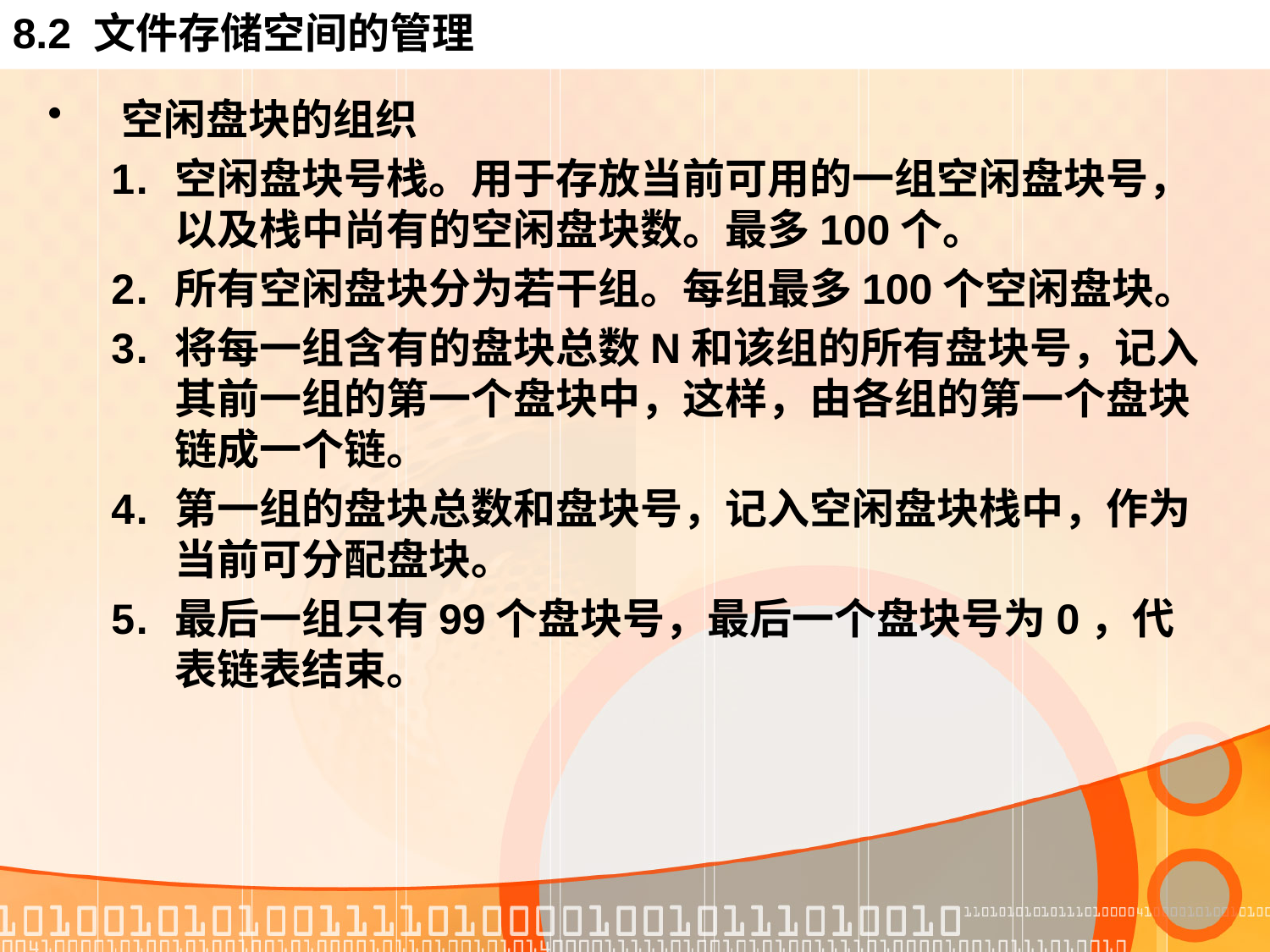

# 8.2 文件存储空间的管理
空闲盘块的组织
空闲盘块号栈。用于存放当前可用的一组空闲盘块号，以及栈中尚有的空闲盘块数。最多100个。
所有空闲盘块分为若干组。每组最多100个空闲盘块。
将每一组含有的盘块总数N和该组的所有盘块号，记入其前一组的第一个盘块中，这样，由各组的第一个盘块链成一个链。
第一组的盘块总数和盘块号，记入空闲盘块栈中，作为当前可分配盘块。
最后一组只有99个盘块号，最后一个盘块号为0，代表链表结束。